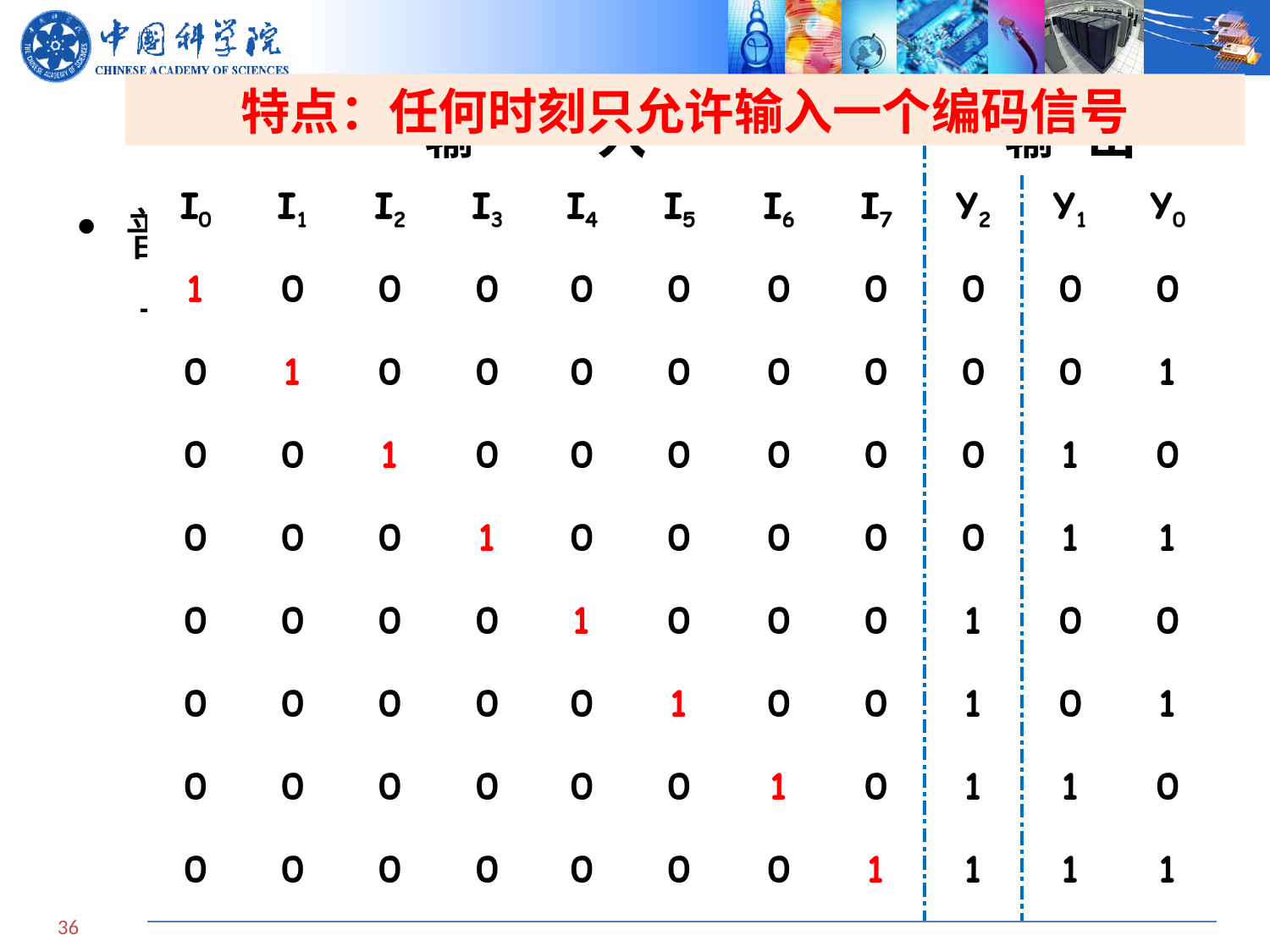

特点：任何时刻只允许输入一个编码信号
# 编码器
| 输 入 |  |  |  |  |  |  |  | 输 出 |  |  |
| --- | --- | --- | --- | --- | --- | --- | --- | --- | --- | --- |
| I0 | I1 | I2 | I3 | I4 | I5 | I6 | I7 | Y2 | Y1 | Y0 |
| 1 | 0 | 0 | 0 | 0 | 0 | 0 | 0 | 0 | 0 | 0 |
| 0 | 1 | 0 | 0 | 0 | 0 | 0 | 0 | 0 | 0 | 1 |
| 0 | 0 | 1 | 0 | 0 | 0 | 0 | 0 | 0 | 1 | 0 |
| 0 | 0 | 0 | 1 | 0 | 0 | 0 | 0 | 0 | 1 | 1 |
| 0 | 0 | 0 | 0 | 1 | 0 | 0 | 0 | 1 | 0 | 0 |
| 0 | 0 | 0 | 0 | 0 | 1 | 0 | 0 | 1 | 0 | 1 |
| 0 | 0 | 0 | 0 | 0 | 0 | 1 | 0 | 1 | 1 | 0 |
| 0 | 0 | 0 | 0 | 0 | 0 | 0 | 1 | 1 | 1 | 1 |
普通编码器
功能表